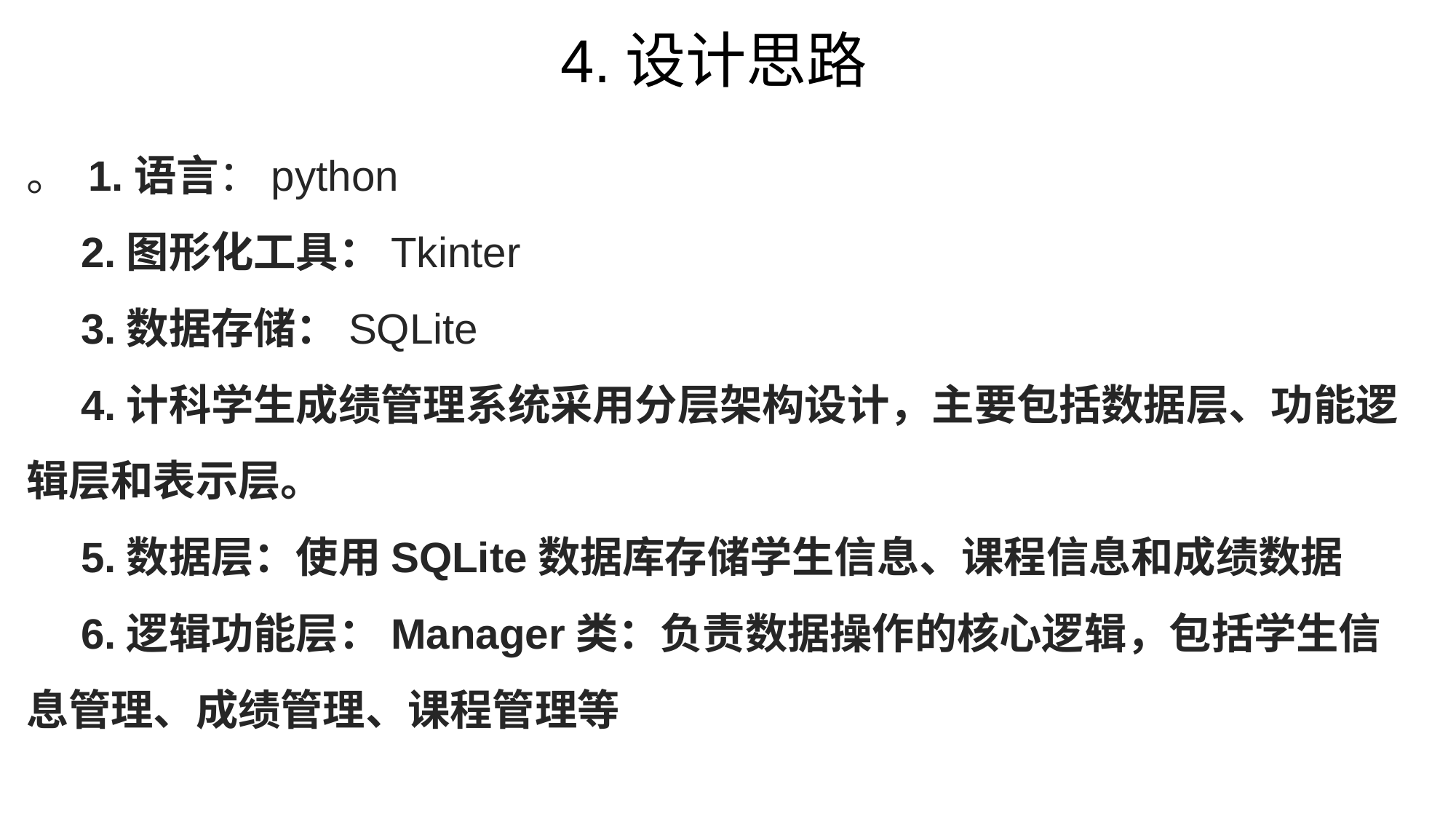

4.设计思路
。 1.语言：python
2.图形化工具：Tkinter
3.数据存储：SQLite
4.计科学生成绩管理系统采用分层架构设计，主要包括数据层、功能逻辑层和表示层。
5.数据层：使用SQLite数据库存储学生信息、课程信息和成绩数据
6.逻辑功能层：Manager类：负责数据操作的核心逻辑，包括学生信息管理、成绩管理、课程管理等